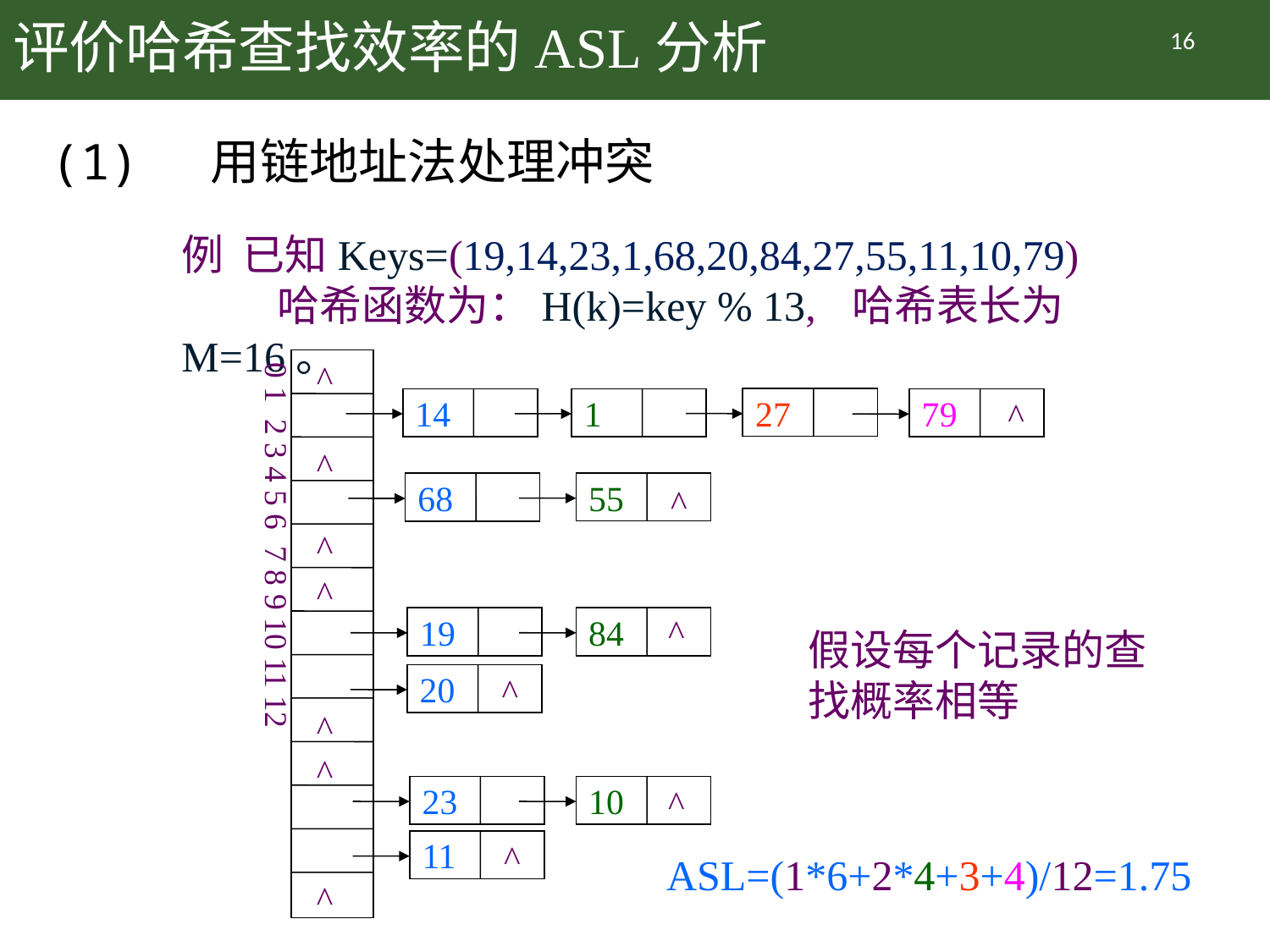

# 评价哈希查找效率的ASL分析
16
(1)  用链地址法处理冲突
例  已知Keys=(19,14,23,1,68,20,84,27,55,11,10,79)
         哈希函数为：H(k)=key % 13, 哈希表长为M=16。

^
0 1  2 3 4 5 6  7 8 9 10 11 12
^
27

14

1

79

^
55

68

^
^
^
^
19

84

^
20

^
^
^
23

10

^
11

^
假设每个记录的查找概率相等
ASL=(1*6+2*4+3+4)/12=1.75